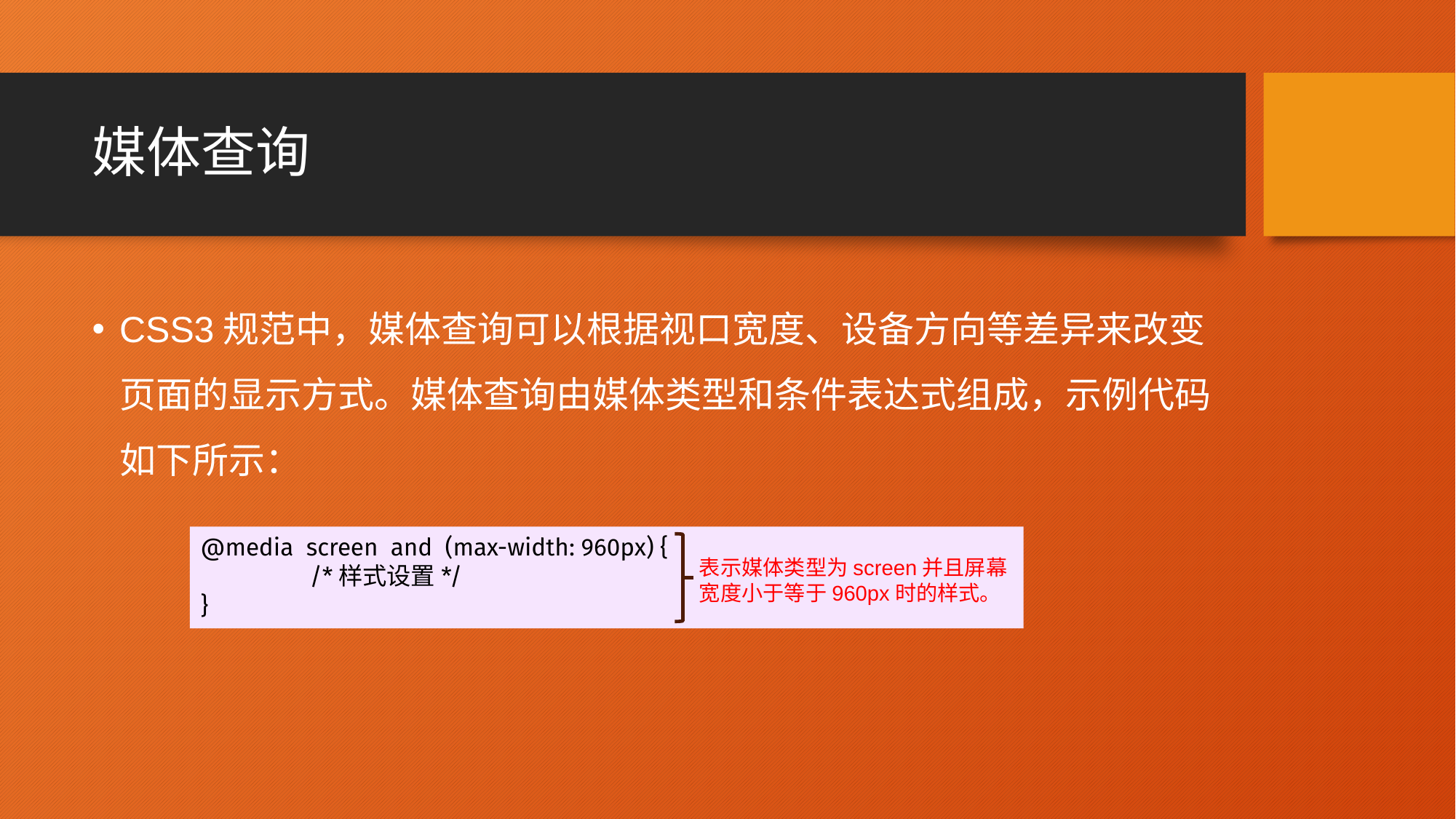

# 媒体查询
CSS3规范中，媒体查询可以根据视口宽度、设备方向等差异来改变页面的显示方式。媒体查询由媒体类型和条件表达式组成，示例代码如下所示：
@media  screen  and  (max-width: 960px) {
	/*样式设置*/
}

表示媒体类型为screen并且屏幕宽度小于等于960px时的样式。